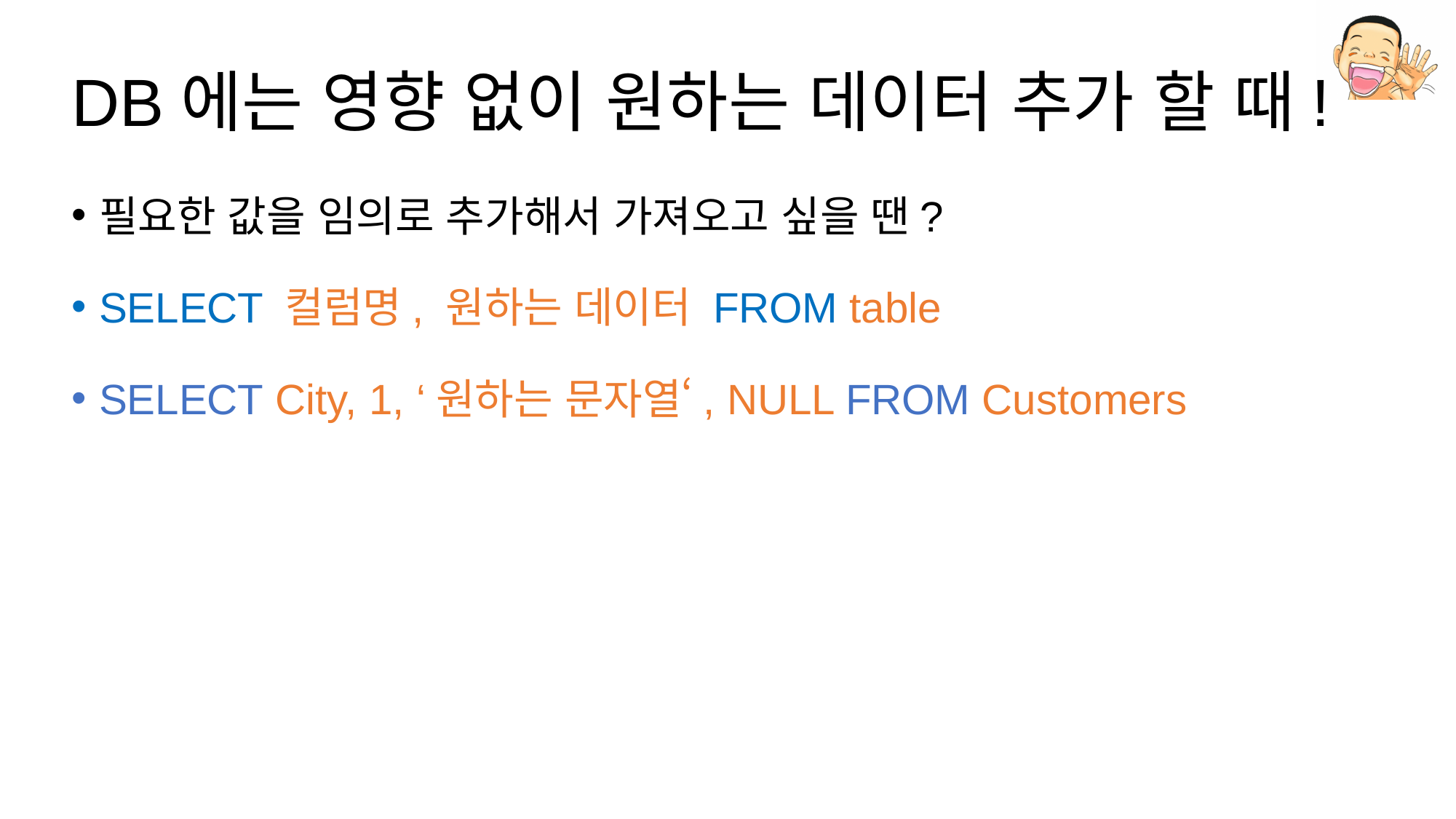

# DB에는 영향 없이 원하는 데이터 추가 할 때!
필요한 값을 임의로 추가해서 가져오고 싶을 땐?
SELECT 컬럼명, 원하는 데이터 FROM table
SELECT City, 1, ‘원하는 문자열‘, NULL FROM Customers